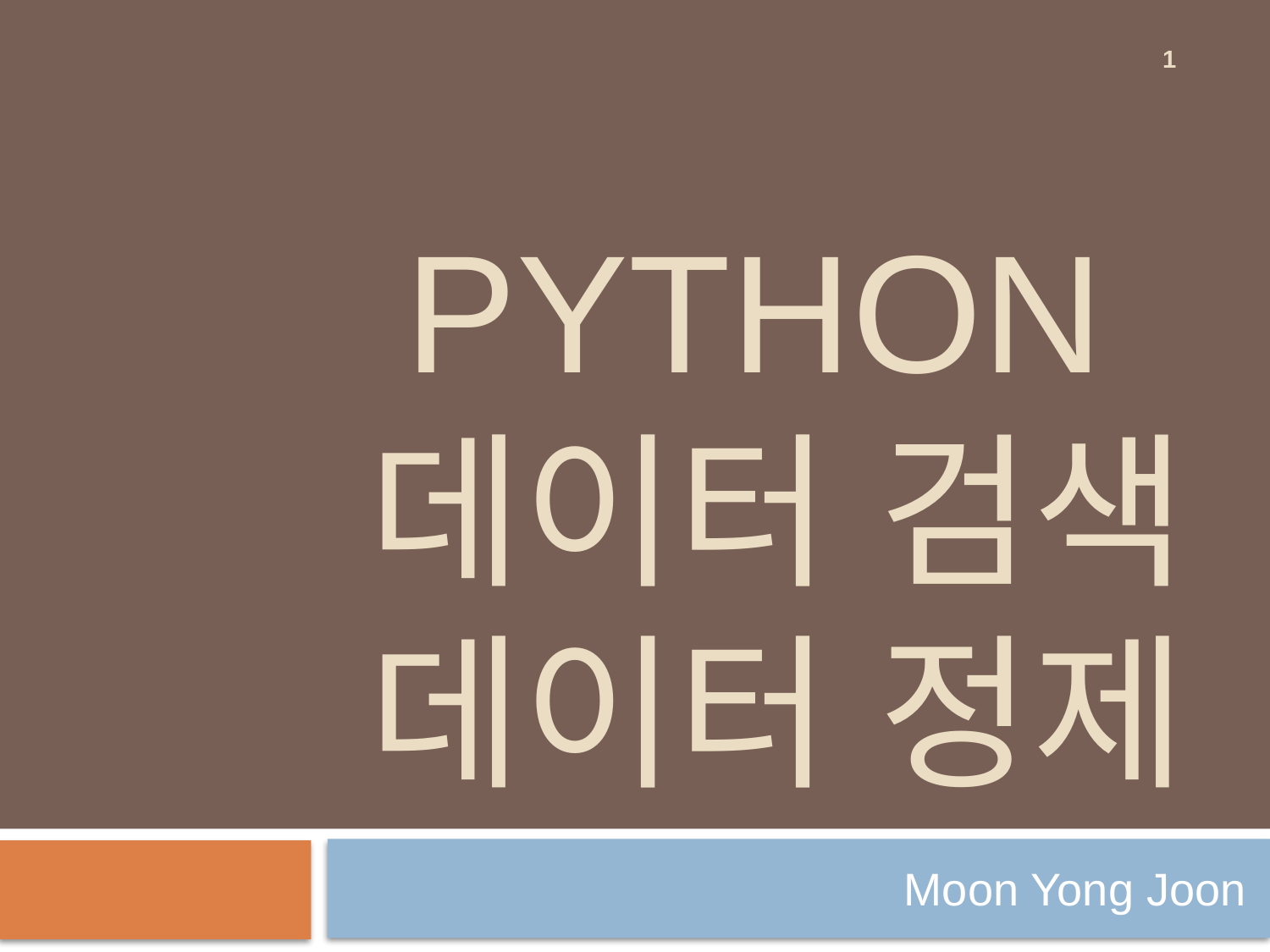

1
# Python 데이터 검색 데이터 정제
Moon Yong Joon